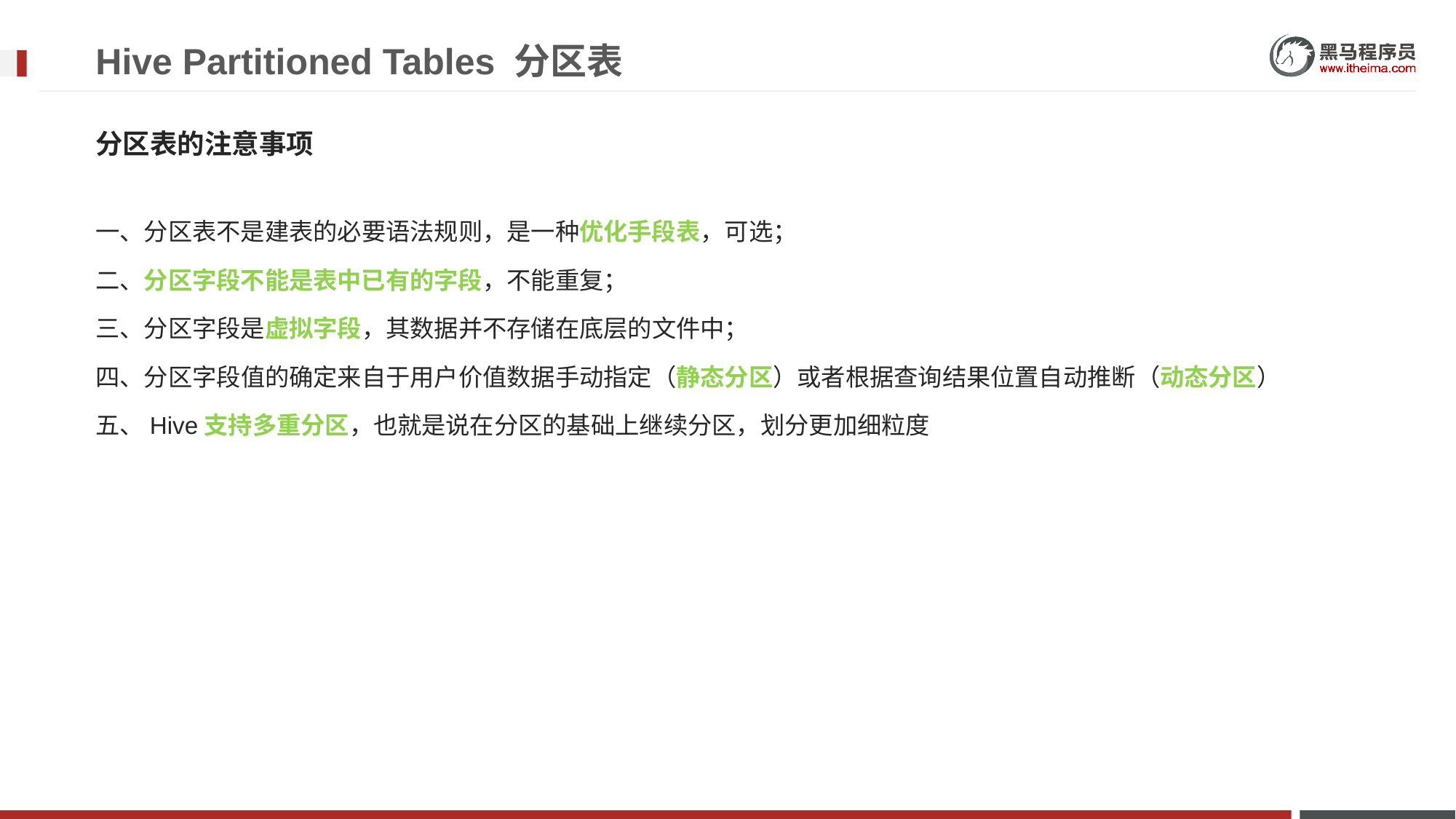

# Hive Partitioned Tables 分区表
分区表的注意事项
一、分区表不是建表的必要语法规则，是一种优化手段表，可选；
二、分区字段不能是表中已有的字段，不能重复；
三、分区字段是虚拟字段，其数据并不存储在底层的文件中；
四、分区字段值的确定来自于用户价值数据手动指定（静态分区）或者根据查询结果位置自动推断（动态分区）
五、Hive支持多重分区，也就是说在分区的基础上继续分区，划分更加细粒度